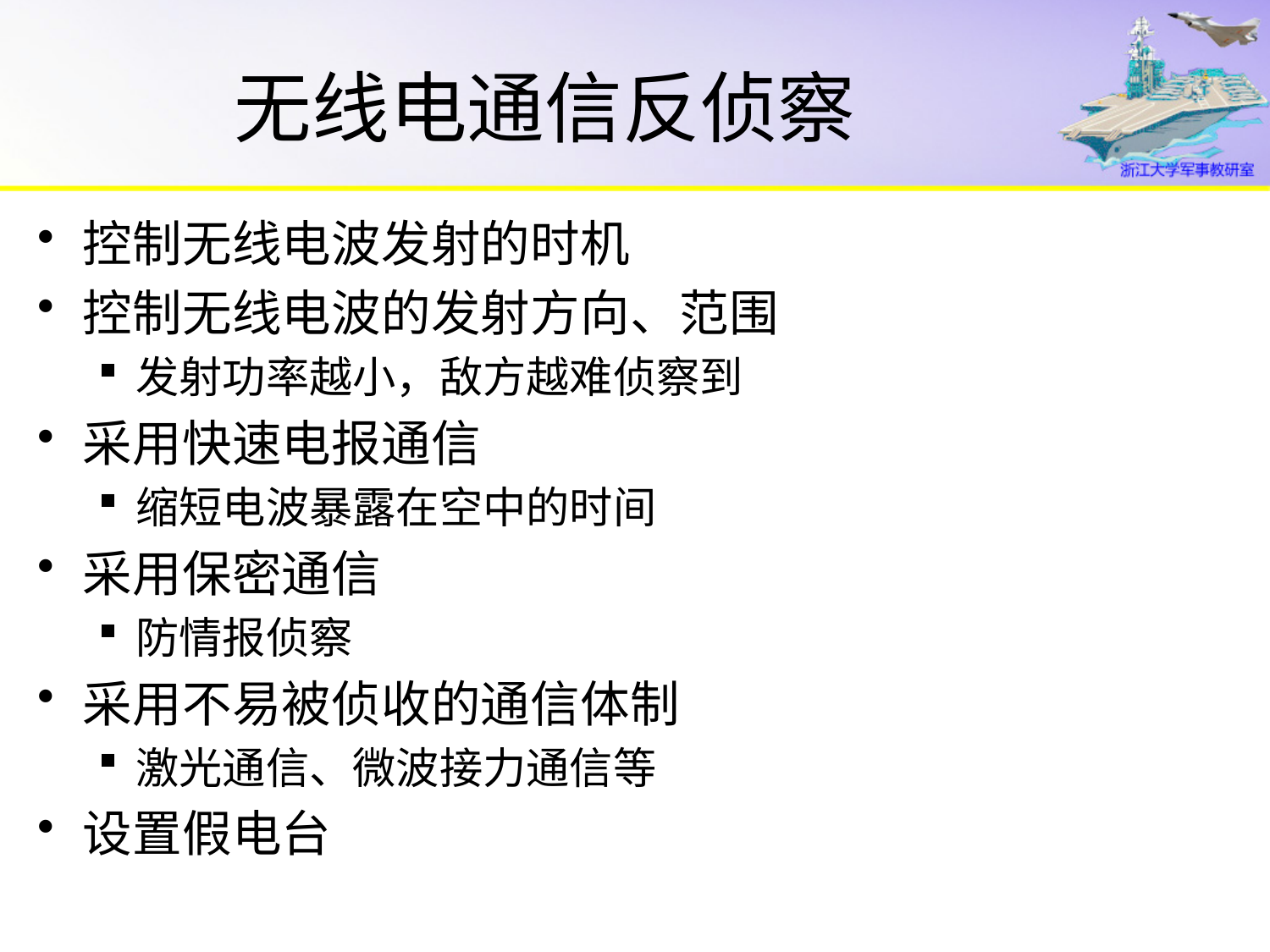

# 无线电通信反侦察
控制无线电波发射的时机
控制无线电波的发射方向、范围
发射功率越小，敌方越难侦察到
采用快速电报通信
缩短电波暴露在空中的时间
采用保密通信
防情报侦察
采用不易被侦收的通信体制
激光通信、微波接力通信等
设置假电台